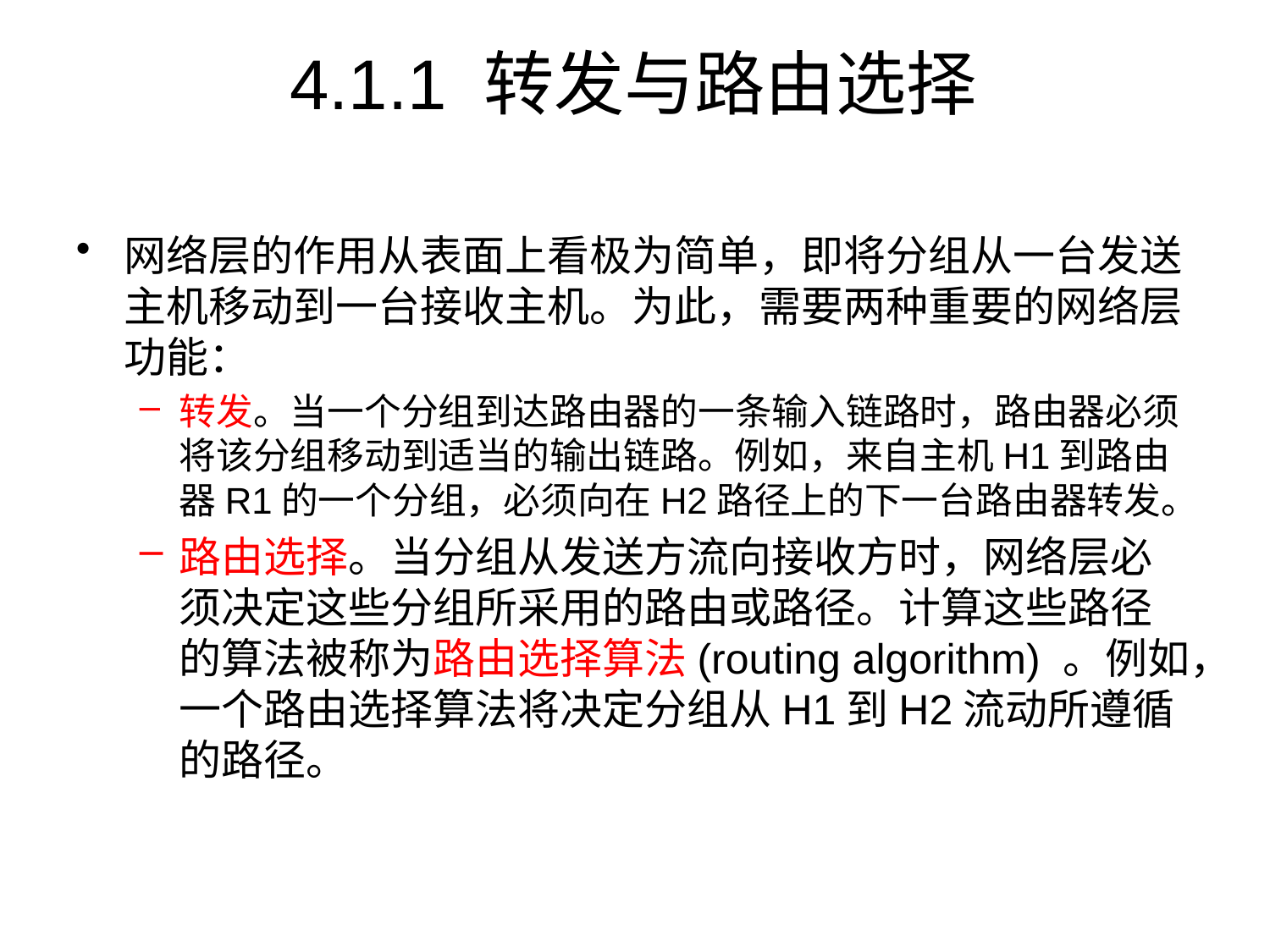

# 4.1.1 转发与路由选择
网络层的作用从表面上看极为简单，即将分组从一台发送主机移动到一台接收主机。为此，需要两种重要的网络层功能：
转发。当一个分组到达路由器的一条输入链路时，路由器必须将该分组移动到适当的输出链路。例如，来自主机H1到路由器R1的一个分组，必须向在H2路径上的下一台路由器转发。
路由选择。当分组从发送方流向接收方时，网络层必须决定这些分组所采用的路由或路径。计算这些路径的算法被称为路由选择算法(routing algorithm) 。例如，一个路由选择算法将决定分组从H1到H2流动所遵循的路径。